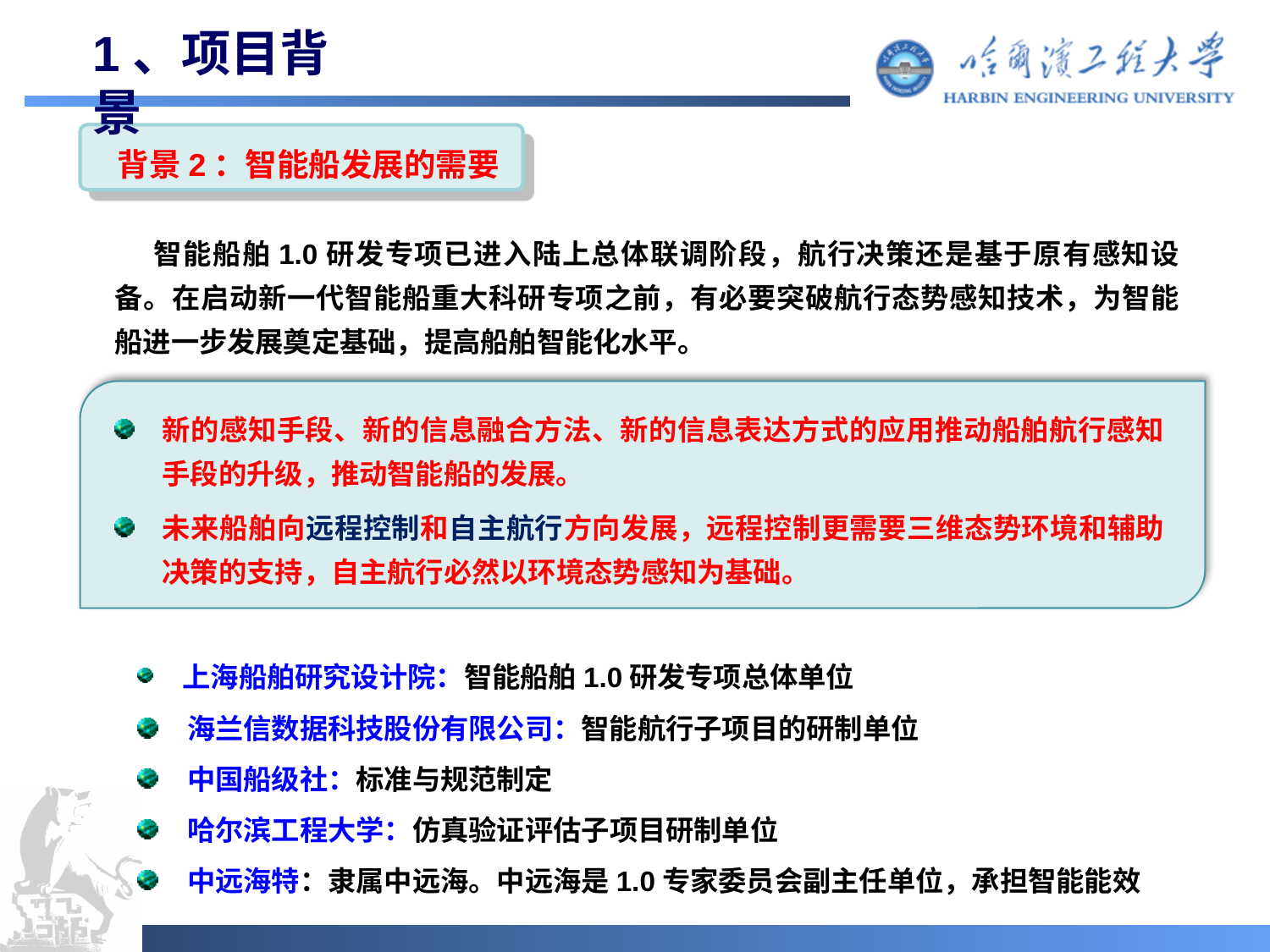

# 1、项目背景

背景2：智能船发展的需要
    智能船舶1.0研发专项已进入陆上总体联调阶段，航行决策还是基于原有感知设备。在启动新一代智能船重大科研专项之前，有必要突破航行态势感知技术，为智能船进一步发展奠定基础，提高船舶智能化水平。

新的感知手段、新的信息融合方法、新的信息表达方式的应用推动船舶航行感知手段的升级，推动智能船的发展。
未来船舶向远程控制和自主航行方向发展，远程控制更需要三维态势环境和辅助决策的支持，自主航行必然以环境态势感知为基础。
 上海船舶研究设计院：智能船舶1.0研发专项总体单位
  海兰信数据科技股份有限公司：智能航行子项目的研制单位
  中国船级社：标准与规范制定
  哈尔滨工程大学：仿真验证评估子项目研制单位
  中远海特：隶属中远海。中远海是1.0专家委员会副主任单位，承担智能能效